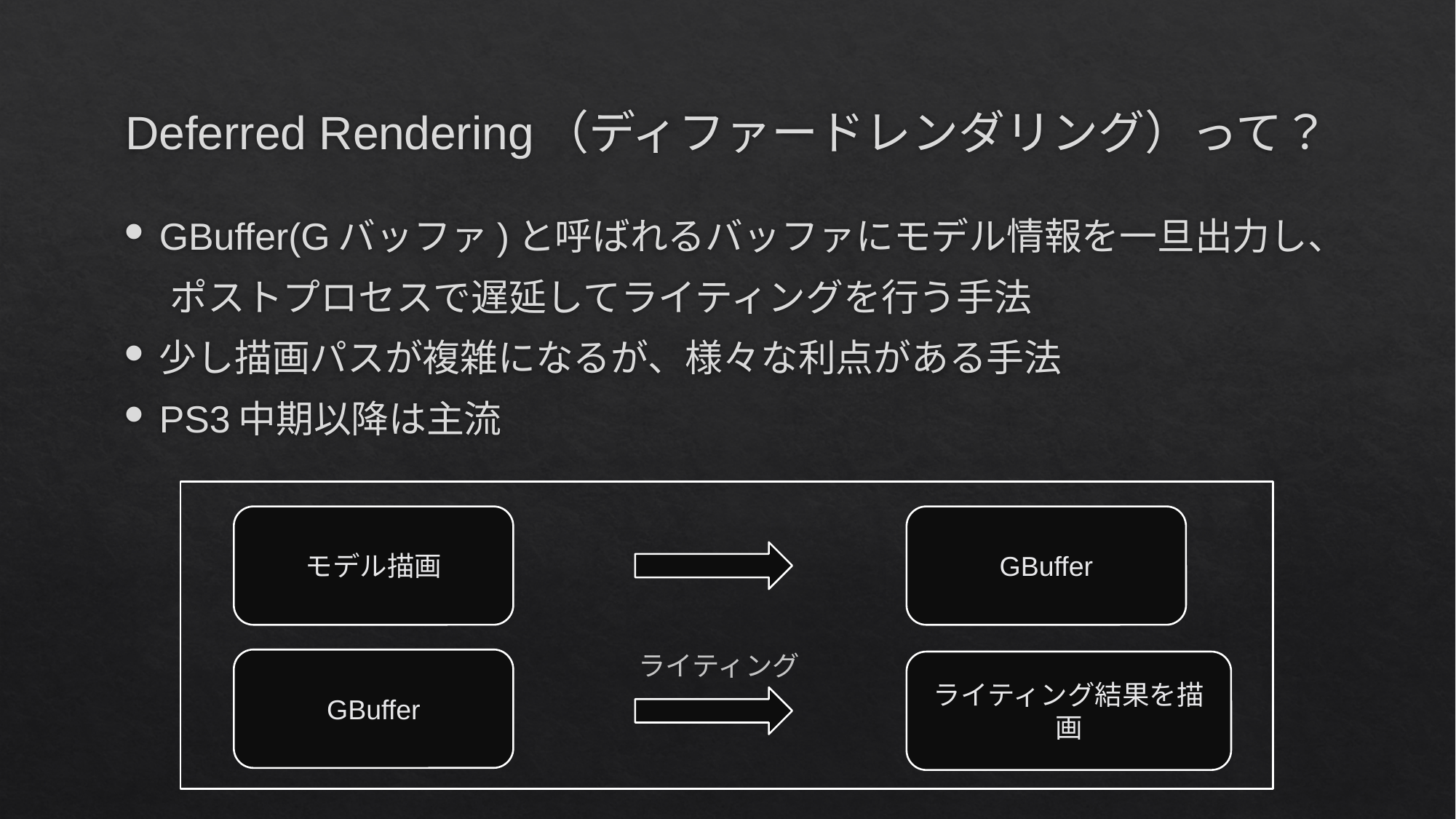

# Deferred Rendering（ディファードレンダリング）って？

GBuffer(Gバッファ)と呼ばれるバッファにモデル情報を一旦出力し、
　 ポストプロセスで遅延してライティングを行う手法
少し描画パスが複雑になるが、様々な利点がある手法
PS3中期以降は主流

GBuffer
モデル描画

ライティング
GBuffer
ライティング結果を描画